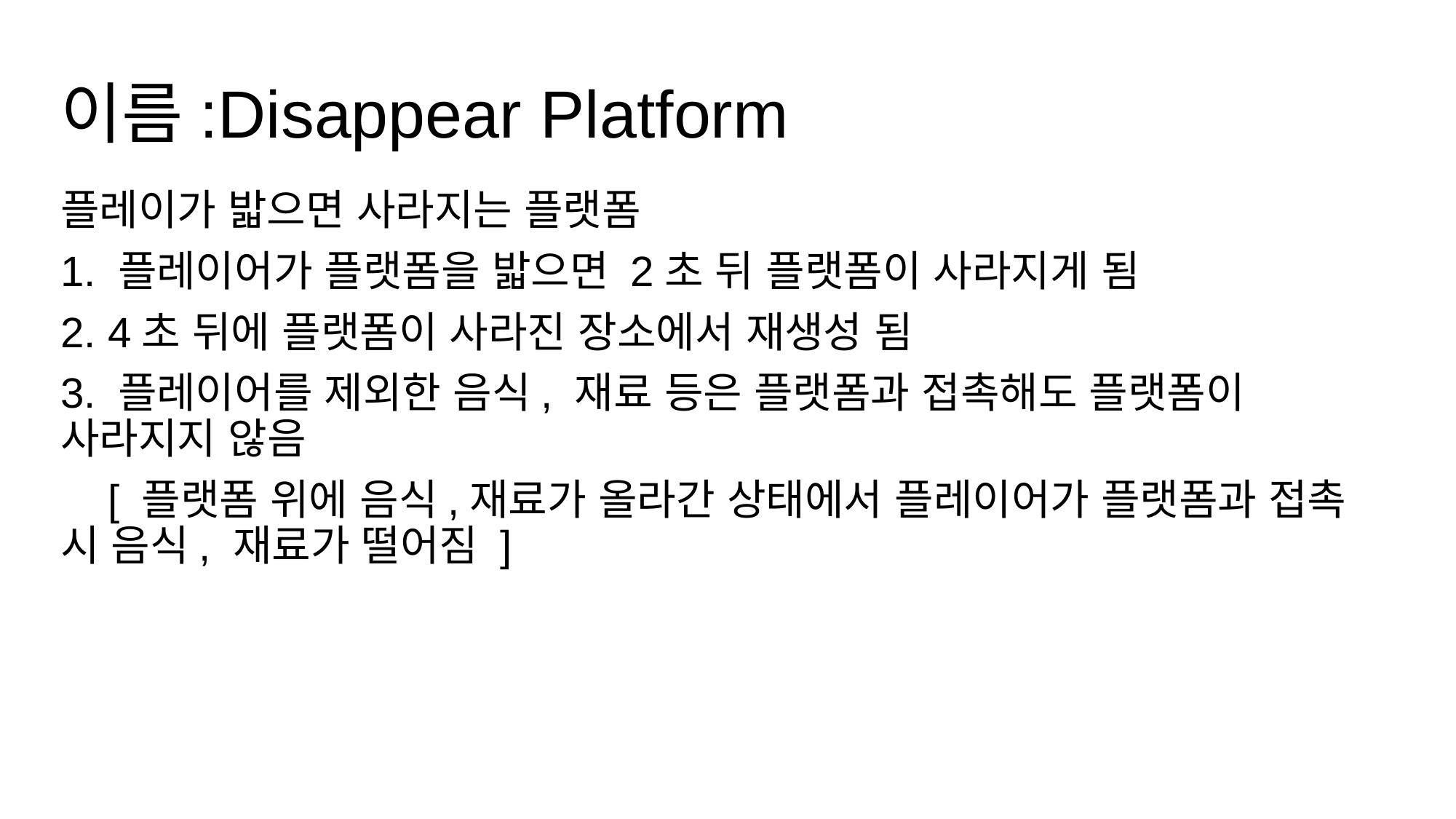

# 이름:Disappear Platform
플레이가 밟으면 사라지는 플랫폼
1. 플레이어가 플랫폼을 밟으면 2초 뒤 플랫폼이 사라지게 됨
2. 4초 뒤에 플랫폼이 사라진 장소에서 재생성 됨
3. 플레이어를 제외한 음식, 재료 등은 플랫폼과 접촉해도 플랫폼이 사라지지 않음
    [ 플랫폼 위에 음식,재료가 올라간 상태에서 플레이어가 플랫폼과 접촉 시 음식, 재료가 떨어짐 ]